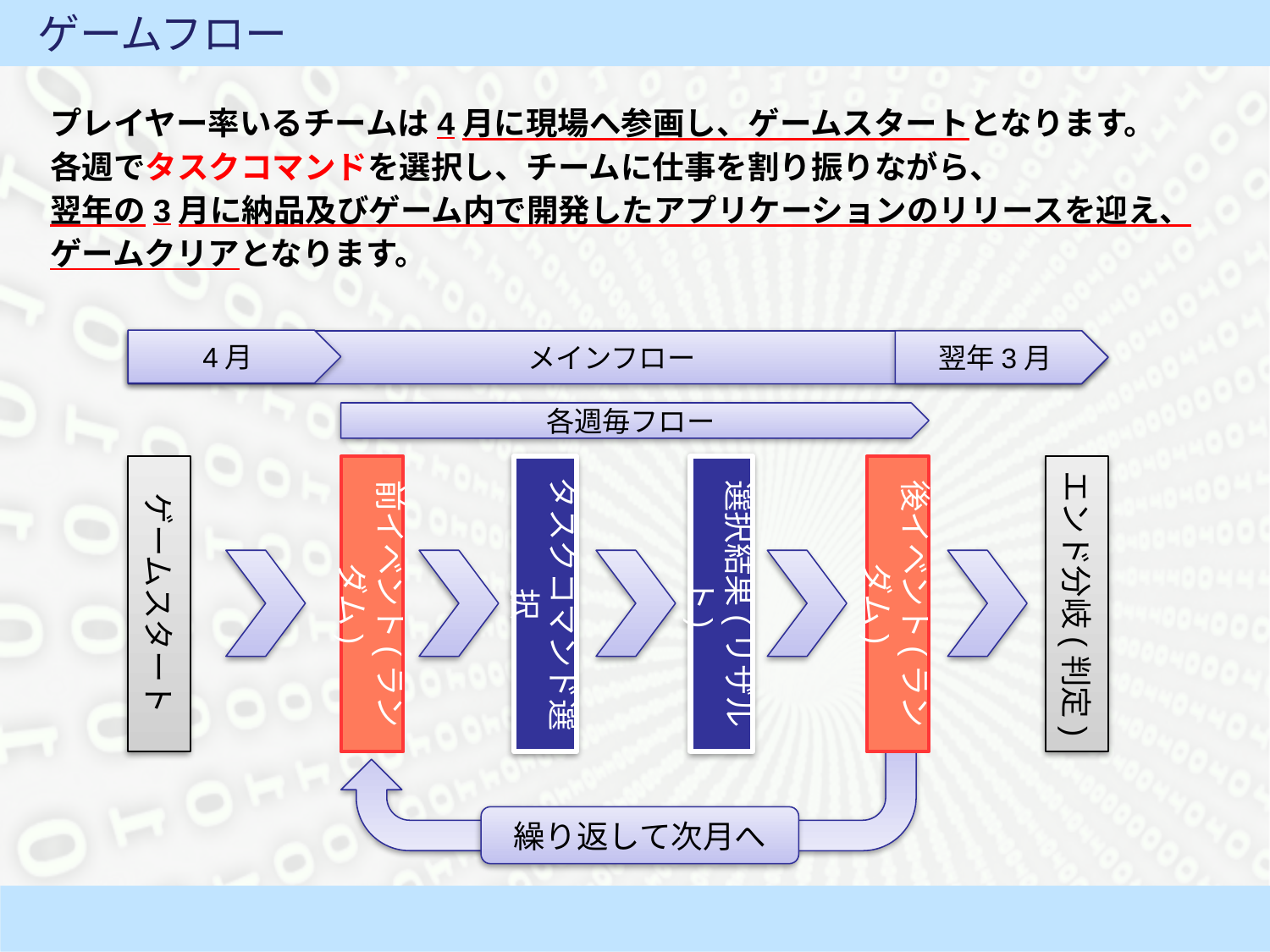

# ゲームフロー
プレイヤー率いるチームは4月に現場へ参画し、ゲームスタートとなります。
各週でタスクコマンドを選択し、チームに仕事を割り振りながら、
翌年の3月に納品及びゲーム内で開発したアプリケーションのリリースを迎え、
ゲームクリアとなります。
4月
翌年3月
メインフロー
各週毎フロー
ゲームスタート
前イベント(ランダム)
タスクコマンド選択
選択結果(リザルト)
後イベント(ランダム)
エンド分岐(判定)

繰り返して次月へ